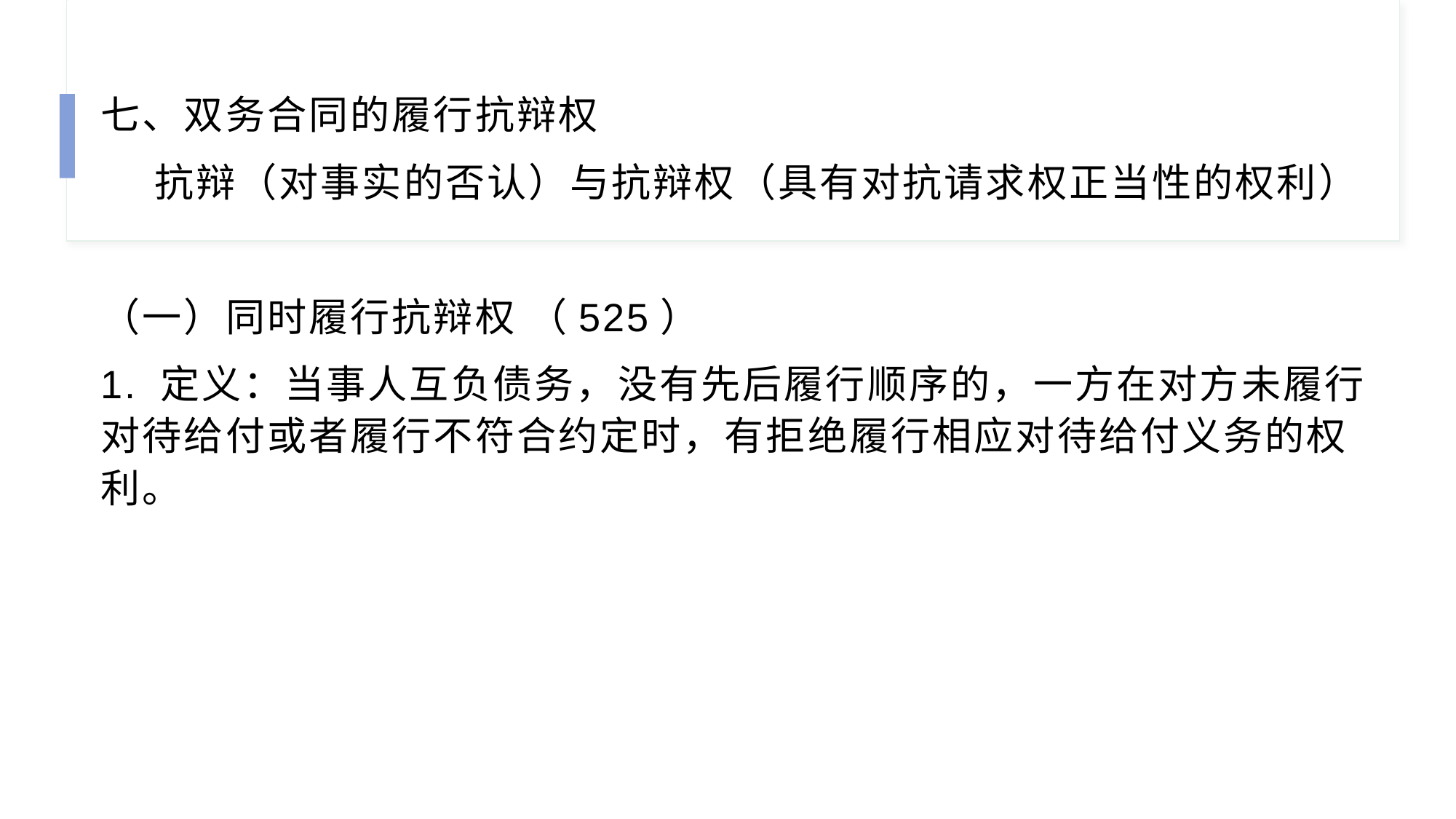

七、双务合同的履行抗辩权
    抗辩（对事实的否认）与抗辩权（具有对抗请求权正当性的权利）

（一）同时履行抗辩权 （525）
1. 定义：当事人互负债务，没有先后履行顺序的，一方在对方未履行对待给付或者履行不符合约定时，有拒绝履行相应对待给付义务的权利。